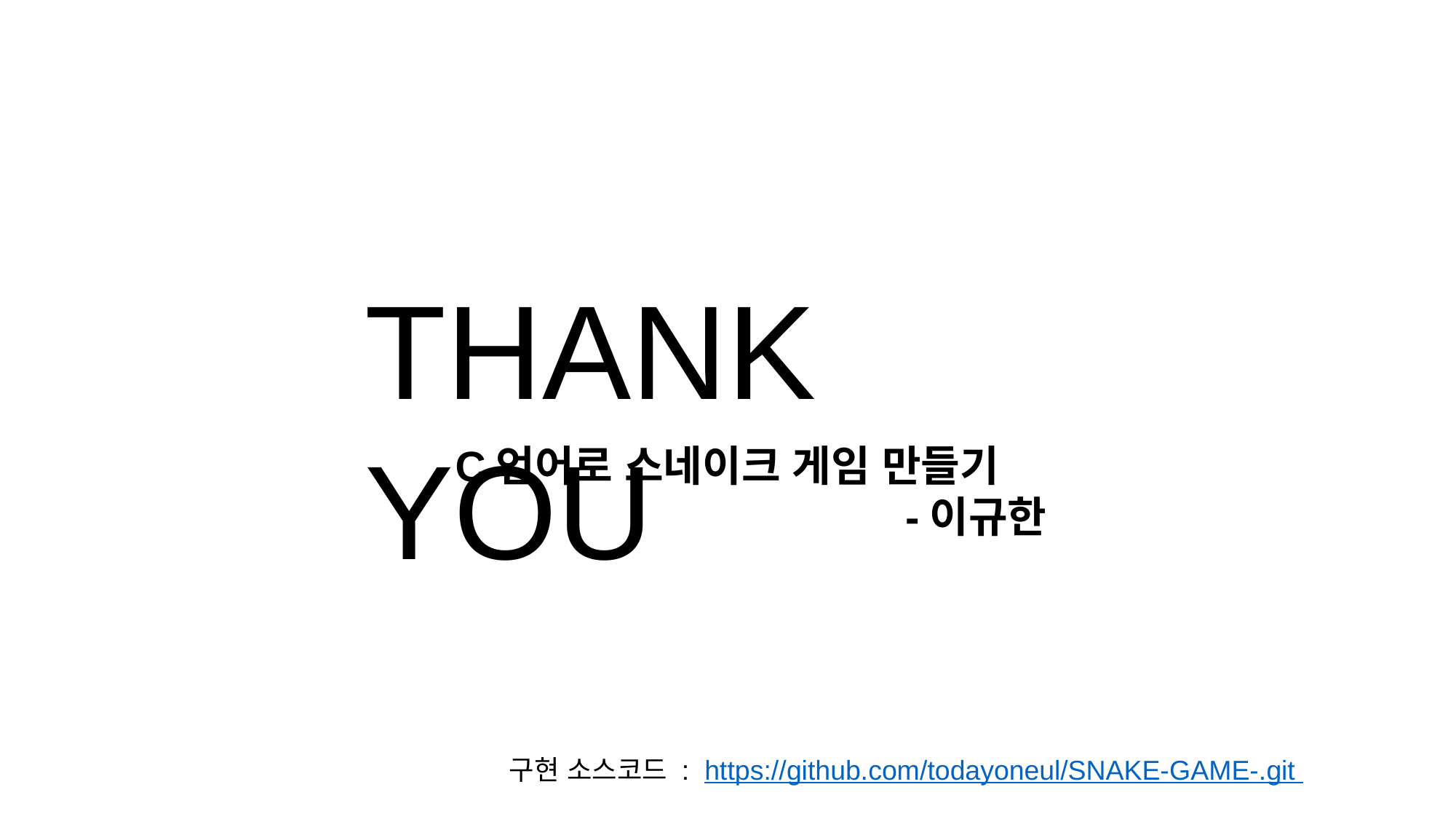

THANK YOU
C언어로 스네이크 게임 만들기
-이규한
구현 소스코드 :  https://github.com/todayoneul/SNAKE-GAME-.git